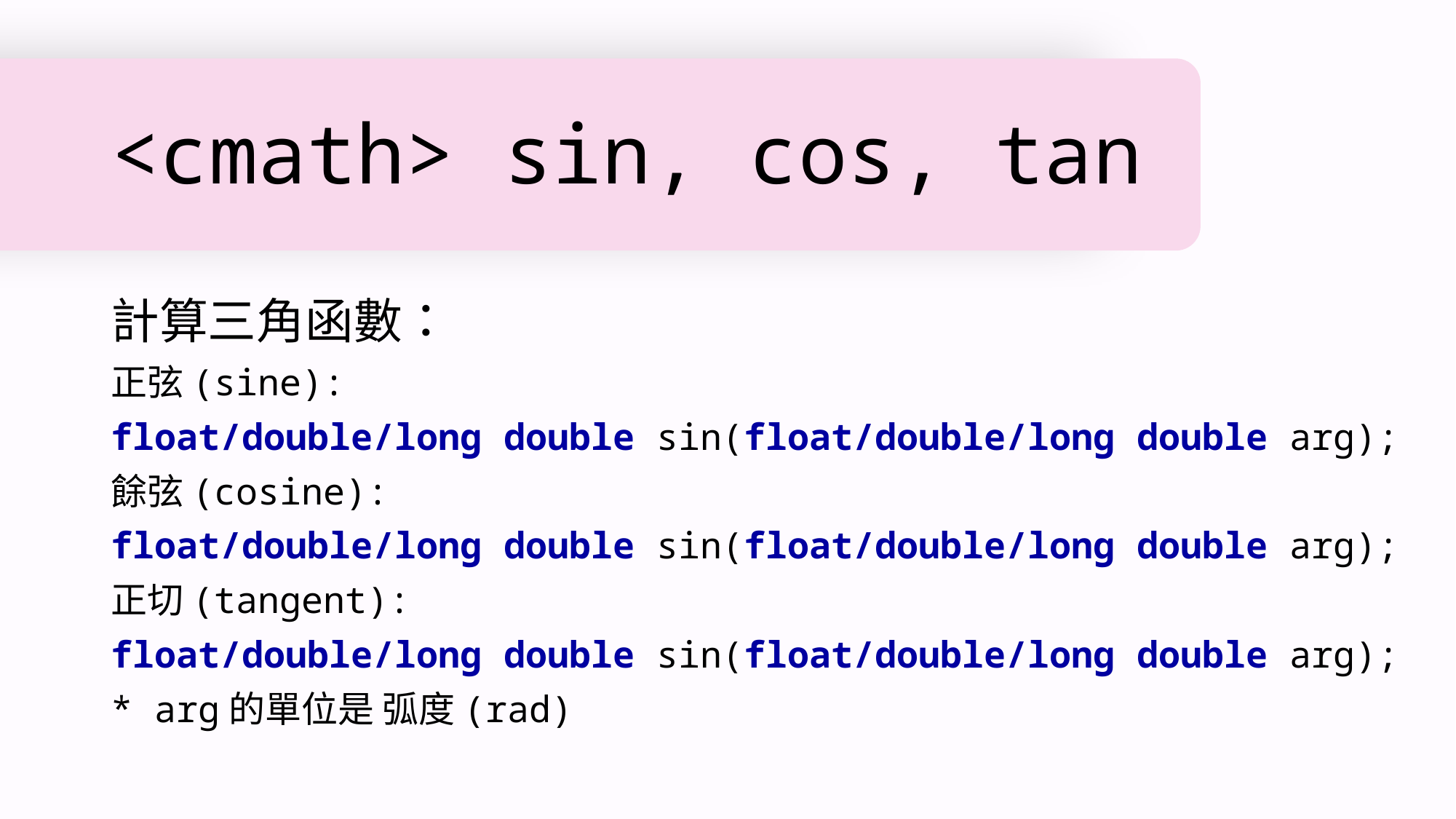

# <cmath> sin, cos, tan
計算三角函數：
正弦(sine):
float/double/long double sin(float/double/long double arg);
餘弦(cosine):
float/double/long double sin(float/double/long double arg);
正切(tangent):
float/double/long double sin(float/double/long double arg);
* arg的單位是 弧度(rad)